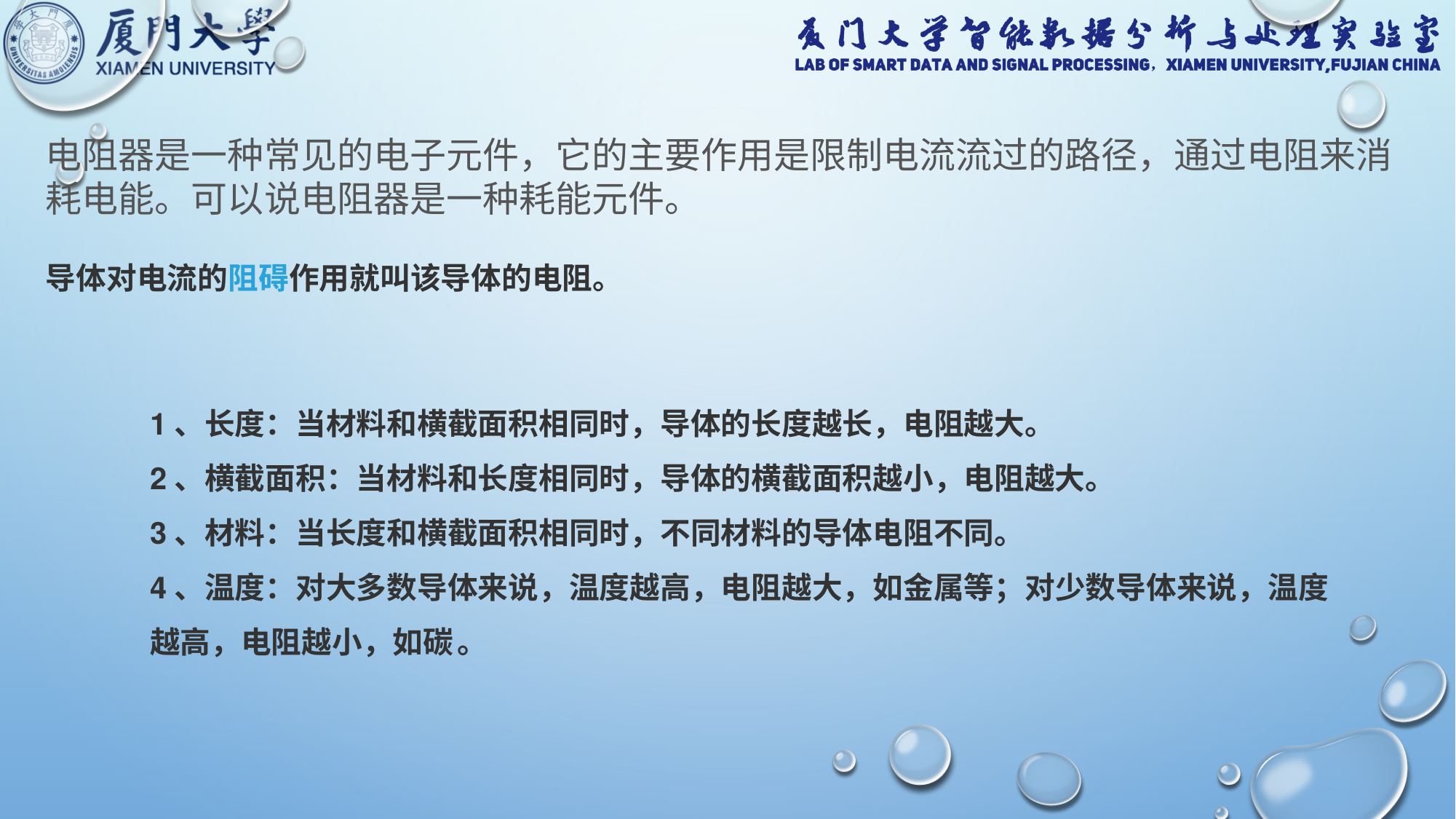

电阻器是一种常见的电子元件，它的主要作用是限制电流流过的路径，通过电阻来消耗电能。可以说电阻器是一种耗能元件。
导体对电流的阻碍作用就叫该导体的电阻。
1、长度：当材料和横截面积相同时，导体的长度越长，电阻越大。
2、横截面积：当材料和长度相同时，导体的横截面积越小，电阻越大。
3、材料：当长度和横截面积相同时，不同材料的导体电阻不同。
4、温度：对大多数导体来说，温度越高，电阻越大，如金属等；对少数导体来说，温度越高，电阻越小，如碳 。
57